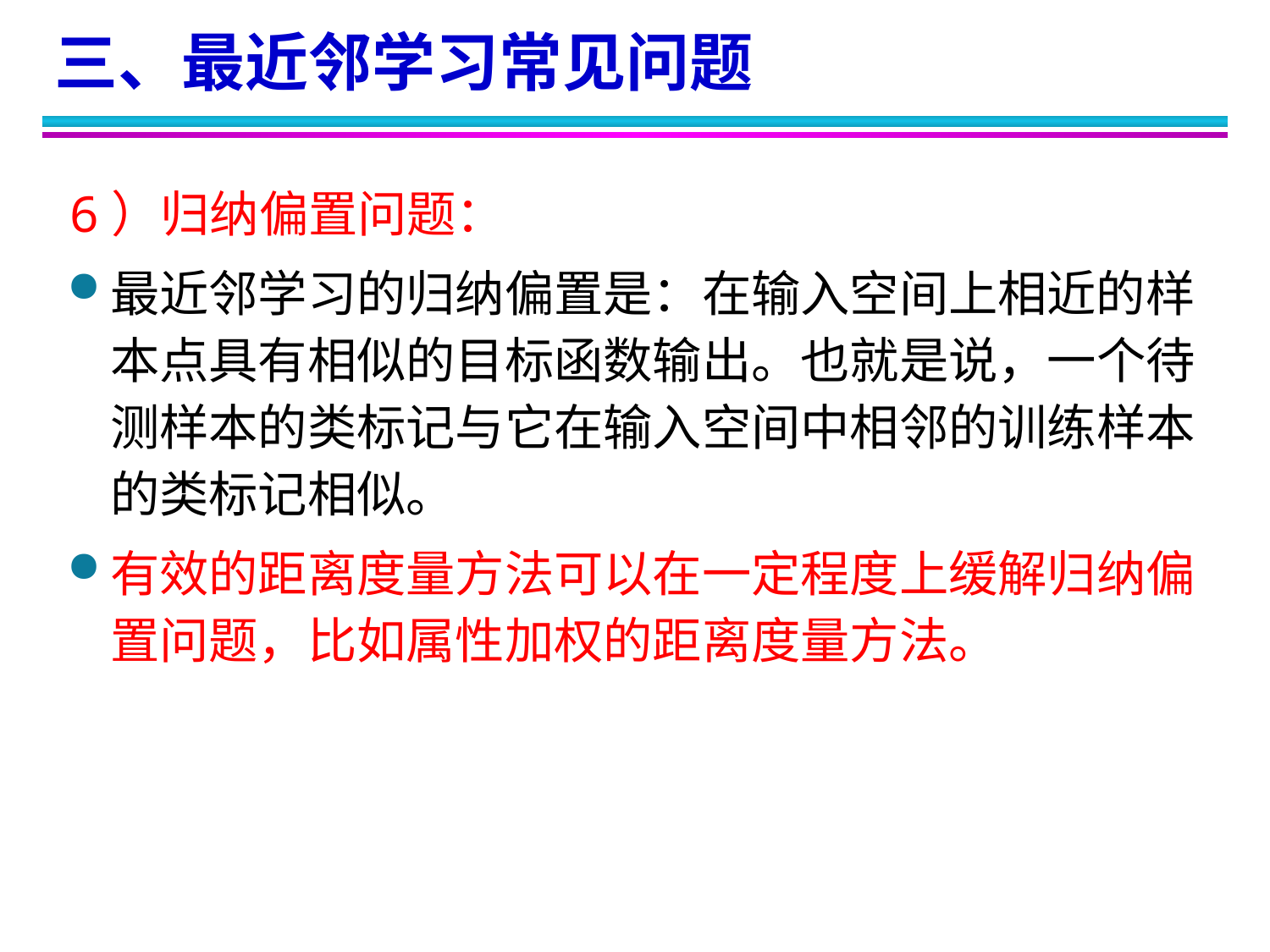

三、最近邻学习常见问题
6）归纳偏置问题：
最近邻学习的归纳偏置是：在输入空间上相近的样本点具有相似的目标函数输出。也就是说，一个待测样本的类标记与它在输入空间中相邻的训练样本的类标记相似。
有效的距离度量方法可以在一定程度上缓解归纳偏置问题，比如属性加权的距离度量方法。